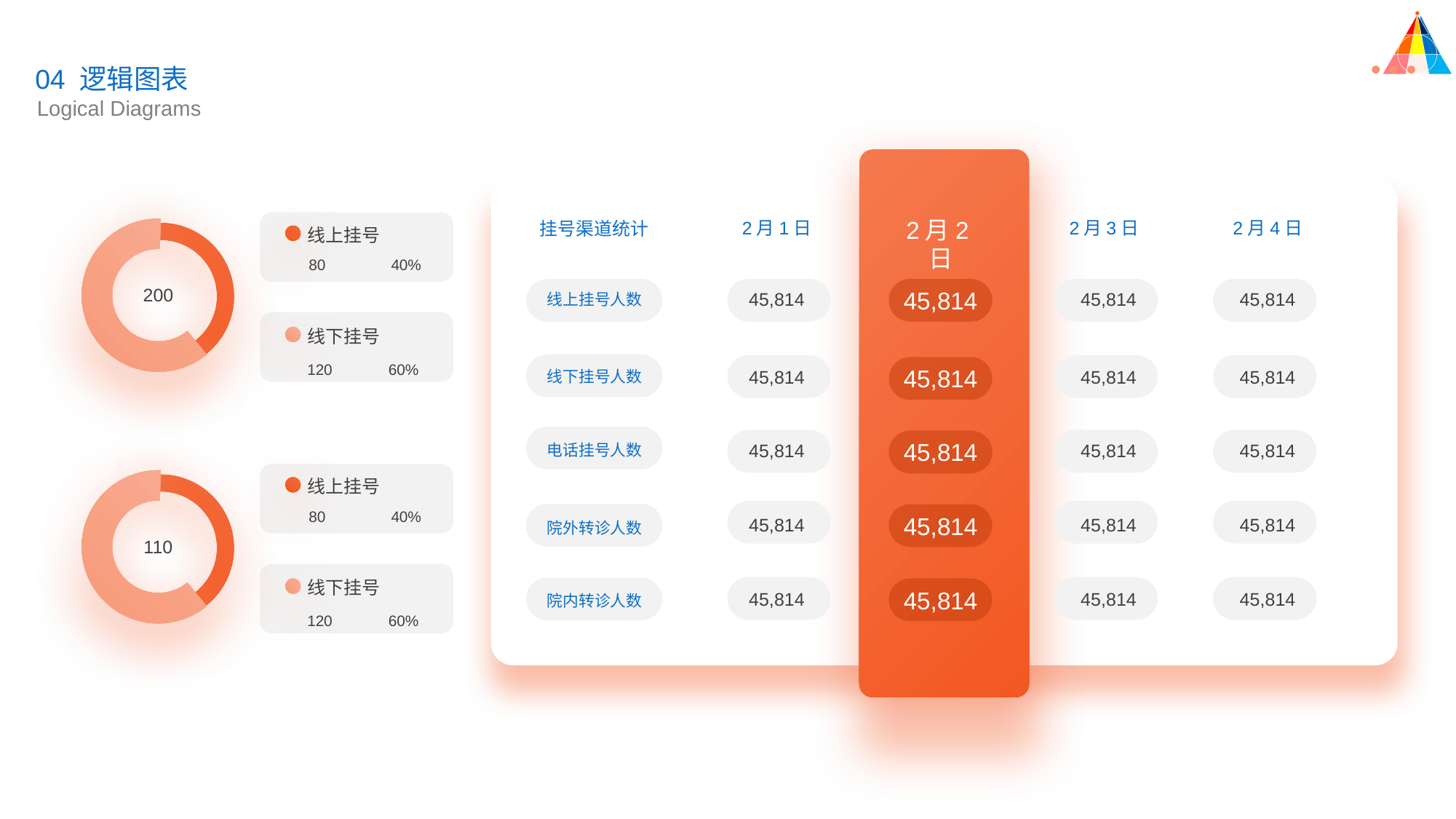

04 逻辑图表
Logical Diagrams

2月2日
2月1日
2月3日
2月4日
挂号渠道统计

线上挂号

200

80
40%

45,814
45,814
45,814
45,814
线上挂号人数

线下挂号

120
60%

45,814
45,814
45,814
45,814
线下挂号人数

45,814
45,814
45,814
45,814
电话挂号人数

线上挂号

110

80
40%

45,814
45,814
45,814
45,814
院外转诊人数

线下挂号

45,814
45,814
45,814
45,814
院内转诊人数
120
60%